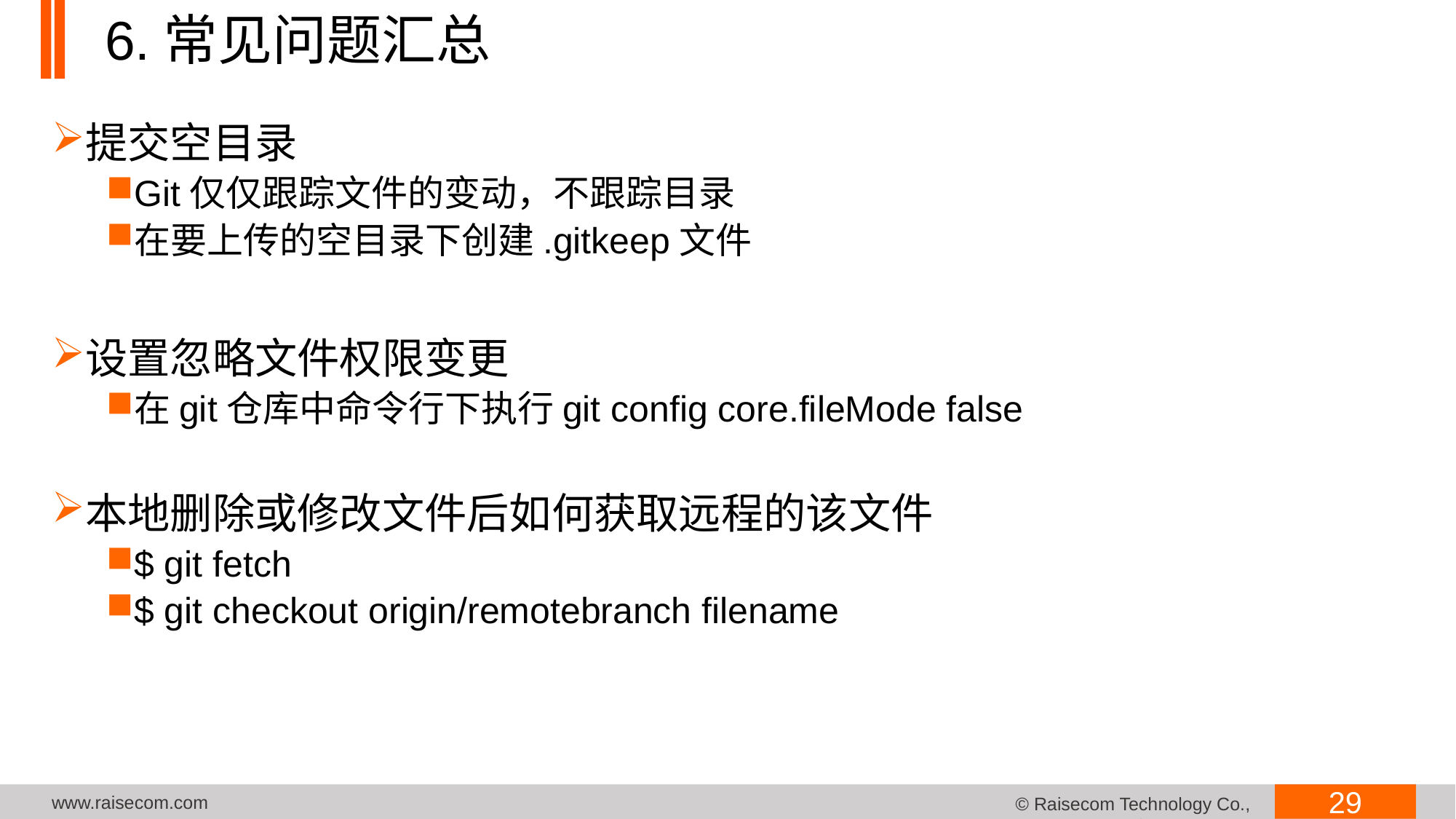

# 6.常见问题汇总
提交空目录
Git仅仅跟踪文件的变动，不跟踪目录
在要上传的空目录下创建.gitkeep文件

设置忽略文件权限变更
在git仓库中命令行下执行git config core.fileMode false

本地删除或修改文件后如何获取远程的该文件
$ git fetch
$ git checkout origin/remotebranch filename